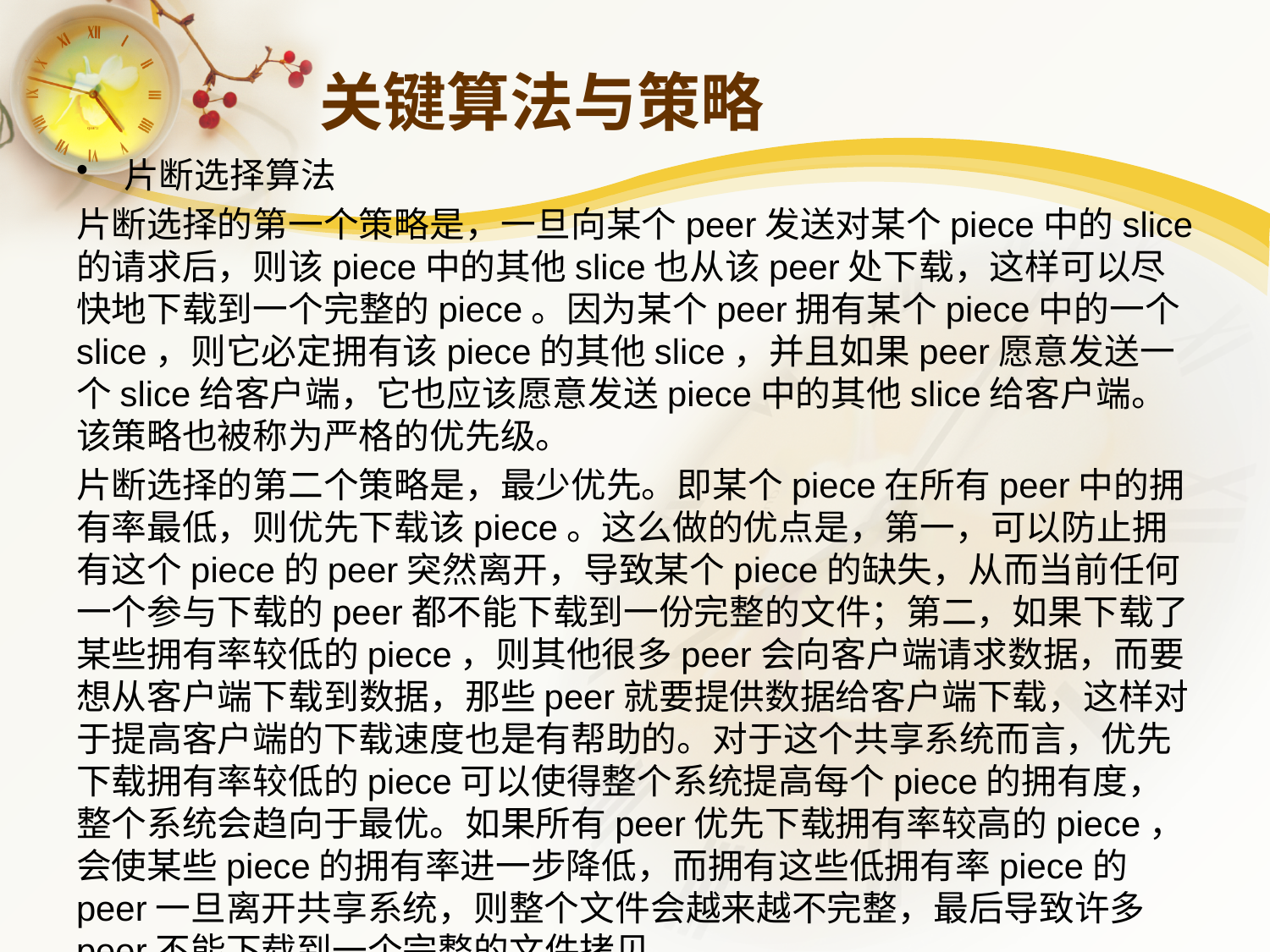

# 关键算法与策略
片断选择算法
片断选择的第一个策略是，一旦向某个peer发送对某个piece中的slice的请求后，则该piece中的其他slice也从该peer处下载，这样可以尽快地下载到一个完整的piece。因为某个peer拥有某个piece中的一个slice，则它必定拥有该piece的其他slice，并且如果peer愿意发送一个slice给客户端，它也应该愿意发送piece中的其他slice给客户端。该策略也被称为严格的优先级。
片断选择的第二个策略是，最少优先。即某个piece在所有peer中的拥有率最低，则优先下载该piece。这么做的优点是，第一，可以防止拥有这个piece的peer突然离开，导致某个piece的缺失，从而当前任何一个参与下载的peer都不能下载到一份完整的文件；第二，如果下载了某些拥有率较低的piece，则其他很多peer会向客户端请求数据，而要想从客户端下载到数据，那些peer就要提供数据给客户端下载，这样对于提高客户端的下载速度也是有帮助的。对于这个共享系统而言，优先下载拥有率较低的piece可以使得整个系统提高每个piece的拥有度，整个系统会趋向于最优。如果所有peer优先下载拥有率较高的piece，会使某些piece的拥有率进一步降低，而拥有这些低拥有率piece的peer一旦离开共享系统，则整个文件会越来越不完整，最后导致许多peer不能下载到一个完整的文件拷贝。